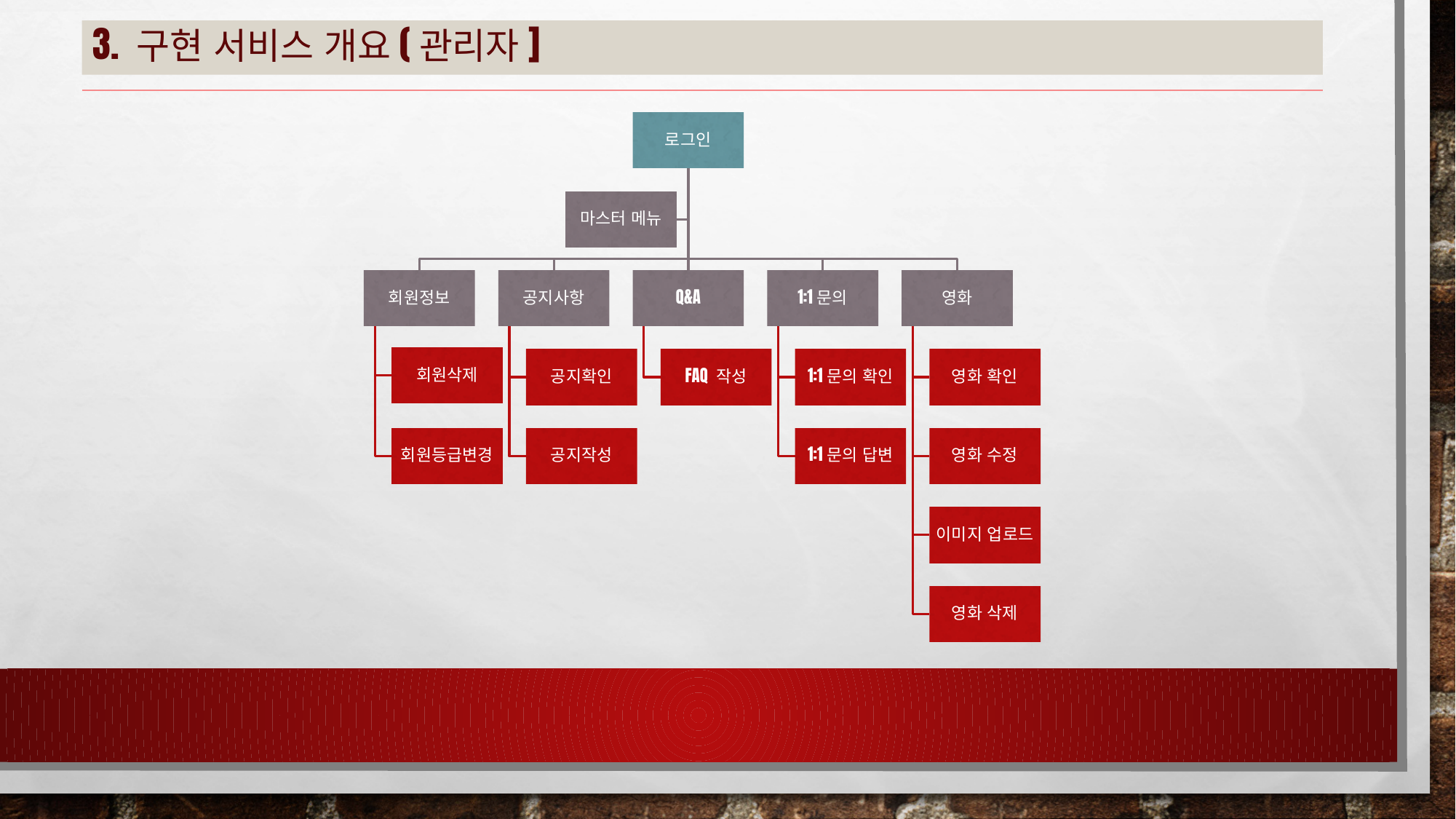

# 3. 구현 서비스 개요(관리자]
로그인
회원정보
회원삭제
회원등급변경
공지사항
공지확인
공지작성
Q&A
FAQ 작성
1:1문의
1:1문의 확인
1:1문의 답변
영화
영화 확인
영화 수정
이미지 업로드
영화 삭제
마스터 메뉴